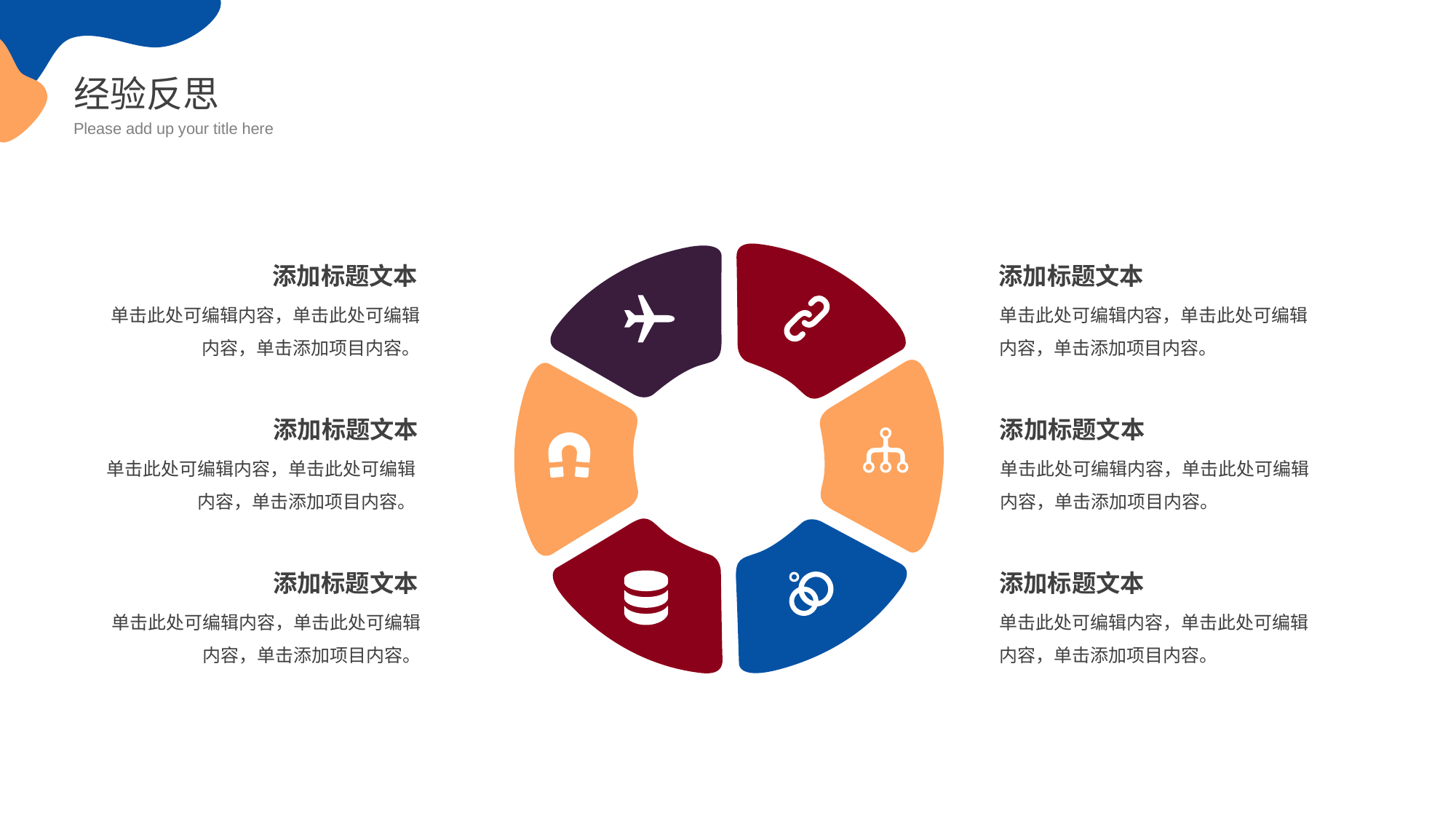

经验反思
Please add up your title here

添加标题文本
添加标题文本
单击此处可编辑内容，单击此处可编辑内容，单击添加项目内容。
单击此处可编辑内容，单击此处可编辑内容，单击添加项目内容。

添加标题文本
添加标题文本

单击此处可编辑内容，单击此处可编辑内容，单击添加项目内容。
单击此处可编辑内容，单击此处可编辑内容，单击添加项目内容。

添加标题文本
添加标题文本

单击此处可编辑内容，单击此处可编辑内容，单击添加项目内容。
单击此处可编辑内容，单击此处可编辑内容，单击添加项目内容。